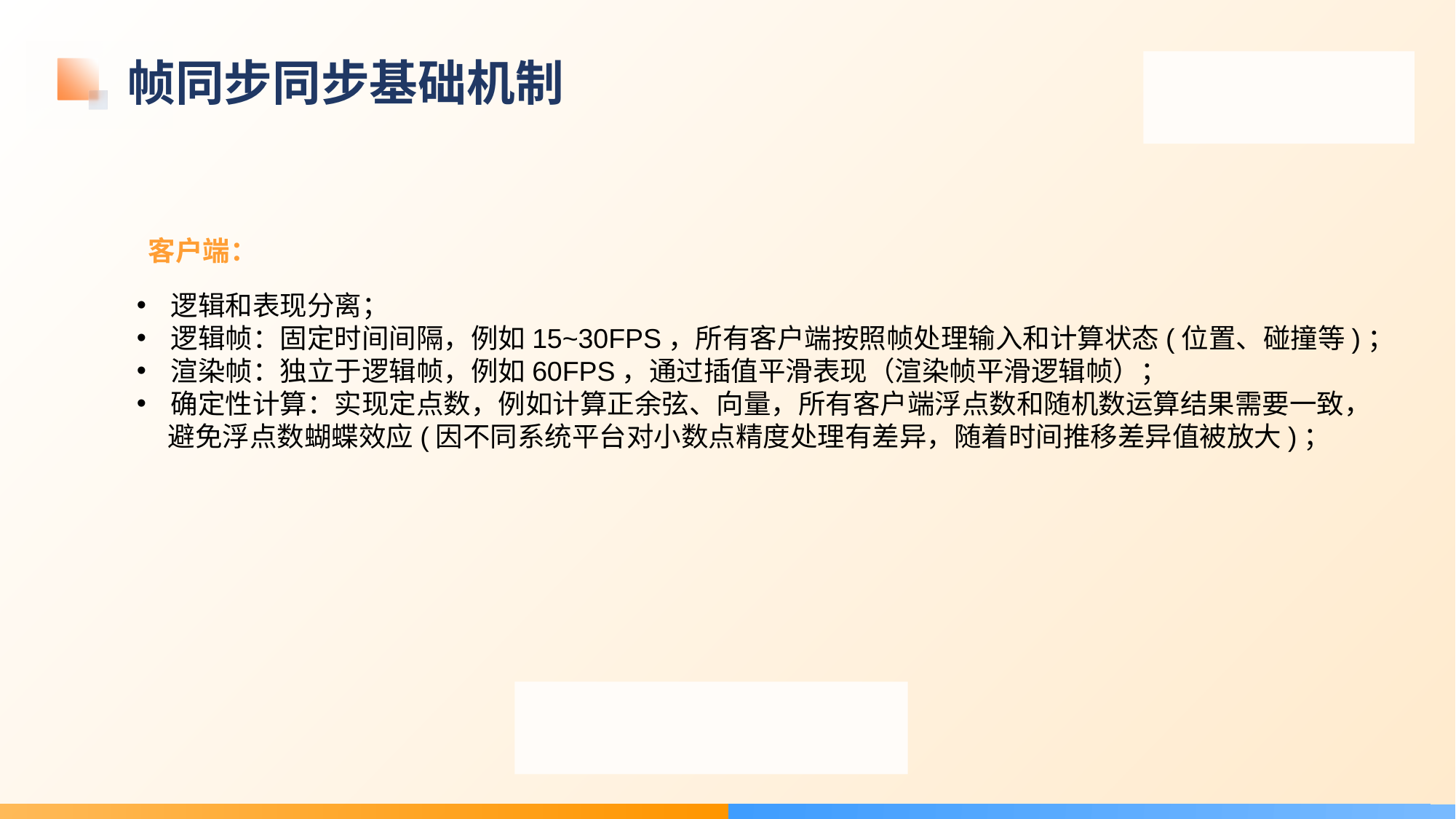

# 帧同步同步基础机制

客户端：
逻辑和表现分离；
逻辑帧：固定时间间隔，例如15~30FPS，所有客户端按照帧处理输入和计算状态(位置、碰撞等)；
渲染帧：独立于逻辑帧，例如60FPS，通过插值平滑表现（渲染帧平滑逻辑帧）；
确定性计算：实现定点数，例如计算正余弦、向量，所有客户端浮点数和随机数运算结果需要一致，
    避免浮点数蝴蝶效应(因不同系统平台对小数点精度处理有差异，随着时间推移差异值被放大)；